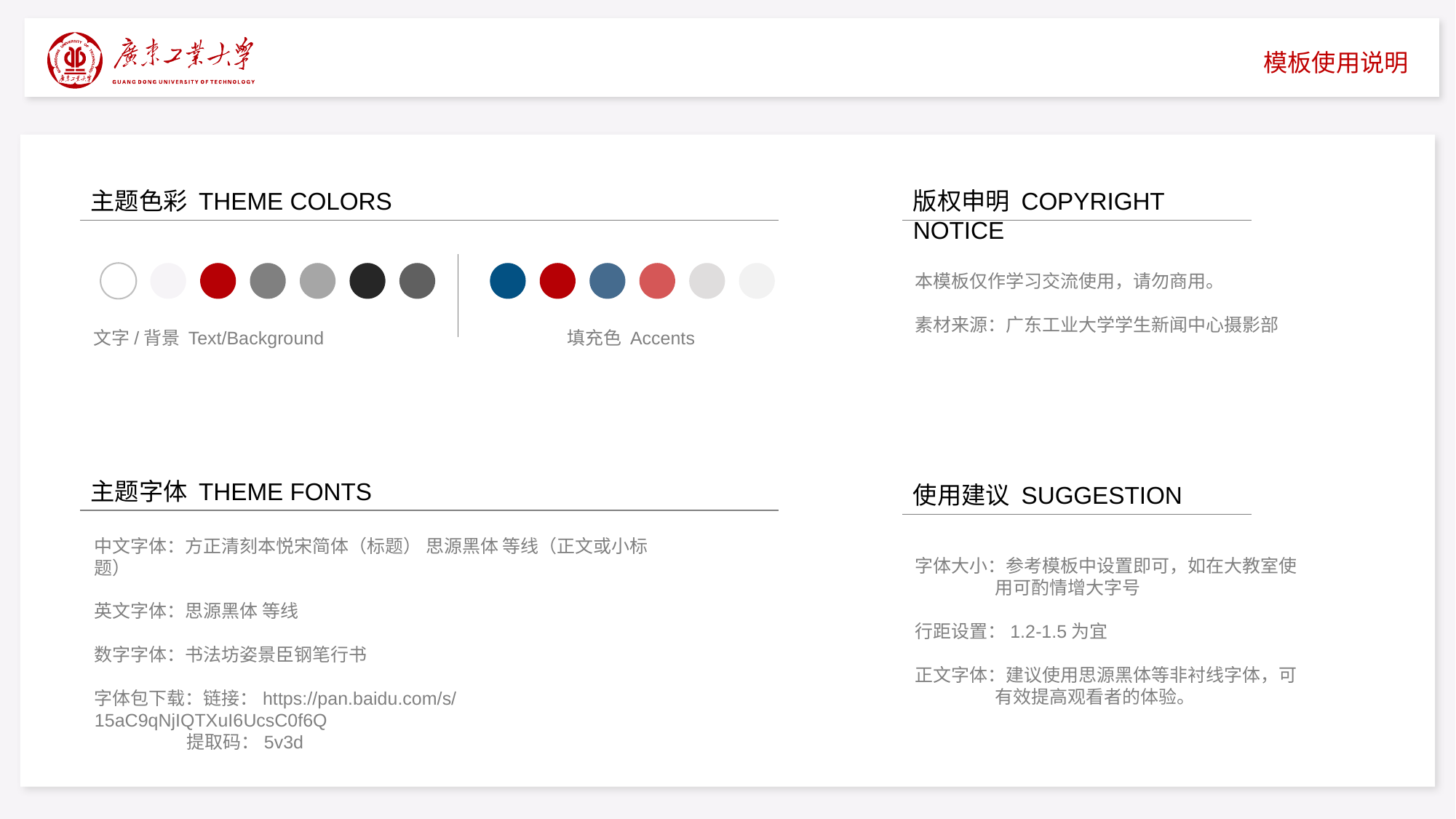

模板使用说明
主题色彩 THEME COLORS

文字/背景 Text/Background
填充色 Accents
版权申明 COPYRIGHT NOTICE
本模板仅作学习交流使用，请勿商用。

素材来源：广东工业大学学生新闻中心摄影部
主题字体 THEME FONTS
中文字体：方正清刻本悦宋简体（标题） 思源黑体 等线（正文或小标题）

英文字体：思源黑体 等线

数字字体：书法坊姿景臣钢笔行书

字体包下载：链接：https://pan.baidu.com/s/15aC9qNjIQTXuI6UcsC0f6Q
                      提取码：5v3d
使用建议 SUGGESTION
字体大小：参考模板中设置即可，如在大教室使
                   用可酌情增大字号

行距设置：1.2-1.5为宜

正文字体：建议使用思源黑体等非衬线字体，可
                   有效提高观看者的体验。